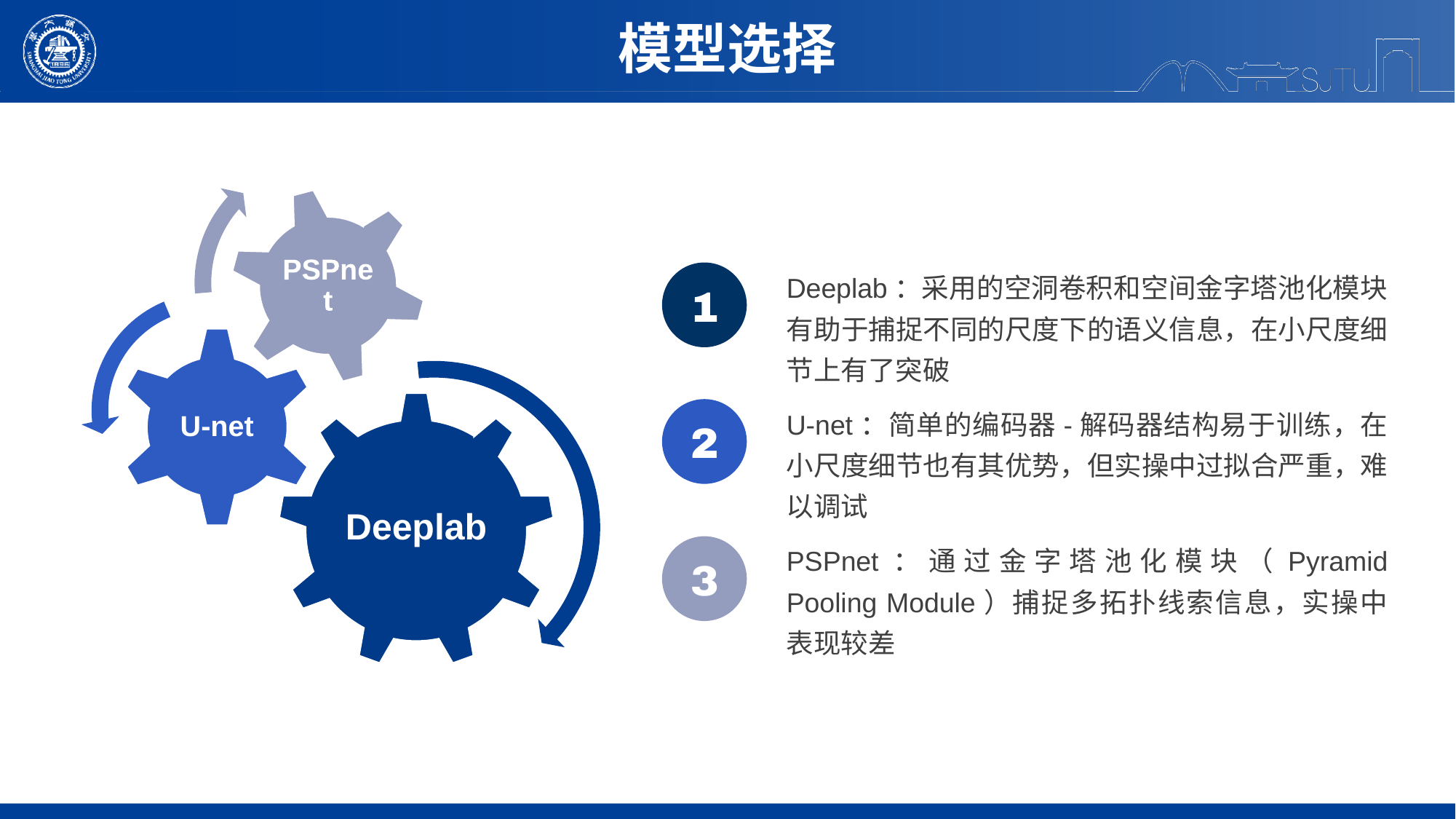

模型选择
Deeplab
U-net
PSPnet
Deeplab：采用的空洞卷积和空间金字塔池化模块有助于捕捉不同的尺度下的语义信息，在小尺度细节上有了突破
1
U-net：简单的编码器-解码器结构易于训练，在小尺度细节也有其优势，但实操中过拟合严重，难以调试
2
PSPnet：通过金字塔池化模块（Pyramid Pooling Module）捕捉多拓扑线索信息，实操中表现较差
3